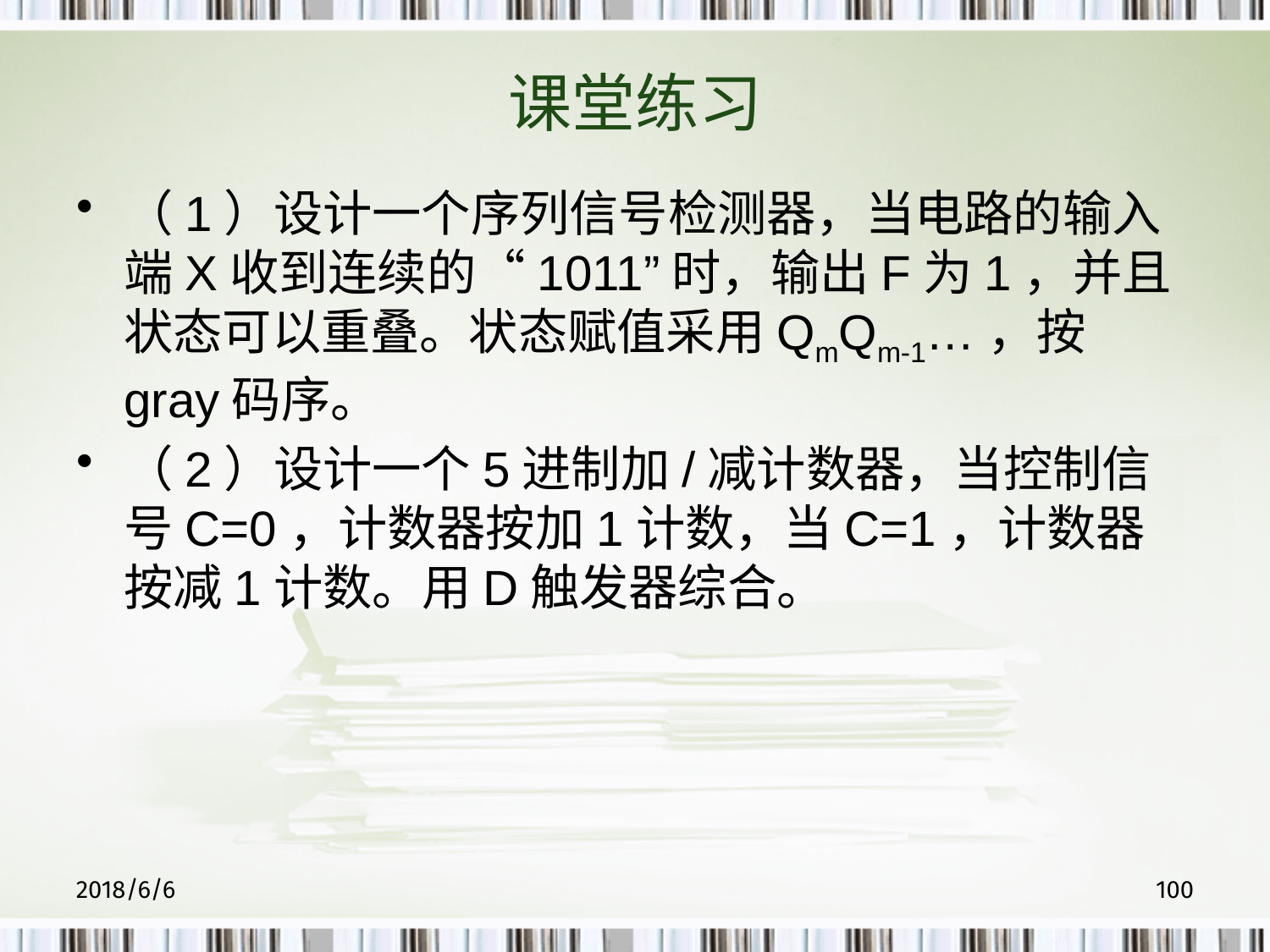

课堂练习
（1）设计一个序列信号检测器，当电路的输入端X收到连续的“1011”时，输出F为1，并且状态可以重叠。状态赋值采用QmQm-1…，按gray码序。
（2）设计一个5进制加/减计数器，当控制信号C=0，计数器按加1计数，当C=1，计数器按减1计数。用D触发器综合。
2018/6/6
100